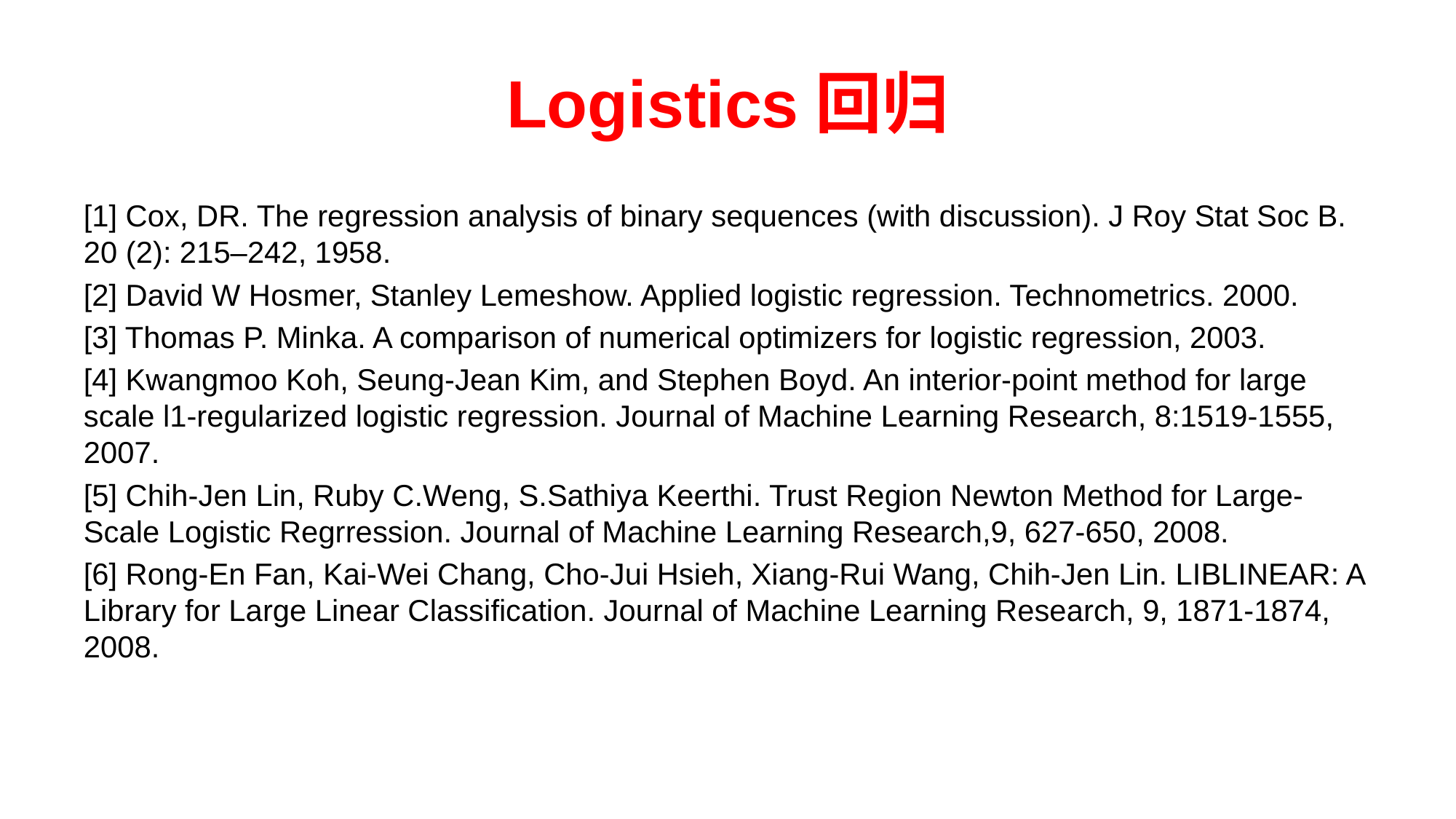

# Logistics回归
[1] Cox, DR. The regression analysis of binary sequences (with discussion). J Roy Stat Soc B. 20 (2): 215–242, 1958.
[2] David W Hosmer, Stanley Lemeshow. Applied logistic regression. Technometrics. 2000.
[3] Thomas P. Minka. A comparison of numerical optimizers for logistic regression, 2003.
[4] Kwangmoo Koh, Seung-Jean Kim, and Stephen Boyd. An interior-point method for large scale l1-regularized logistic regression. Journal of Machine Learning Research, 8:1519-1555, 2007.
[5] Chih-Jen Lin, Ruby C.Weng, S.Sathiya Keerthi. Trust Region Newton Method for Large-Scale Logistic Regrression. Journal of Machine Learning Research,9, 627-650, 2008.
[6] Rong-En Fan, Kai-Wei Chang, Cho-Jui Hsieh, Xiang-Rui Wang, Chih-Jen Lin. LIBLINEAR: A Library for Large Linear Classification. Journal of Machine Learning Research, 9, 1871-1874, 2008.